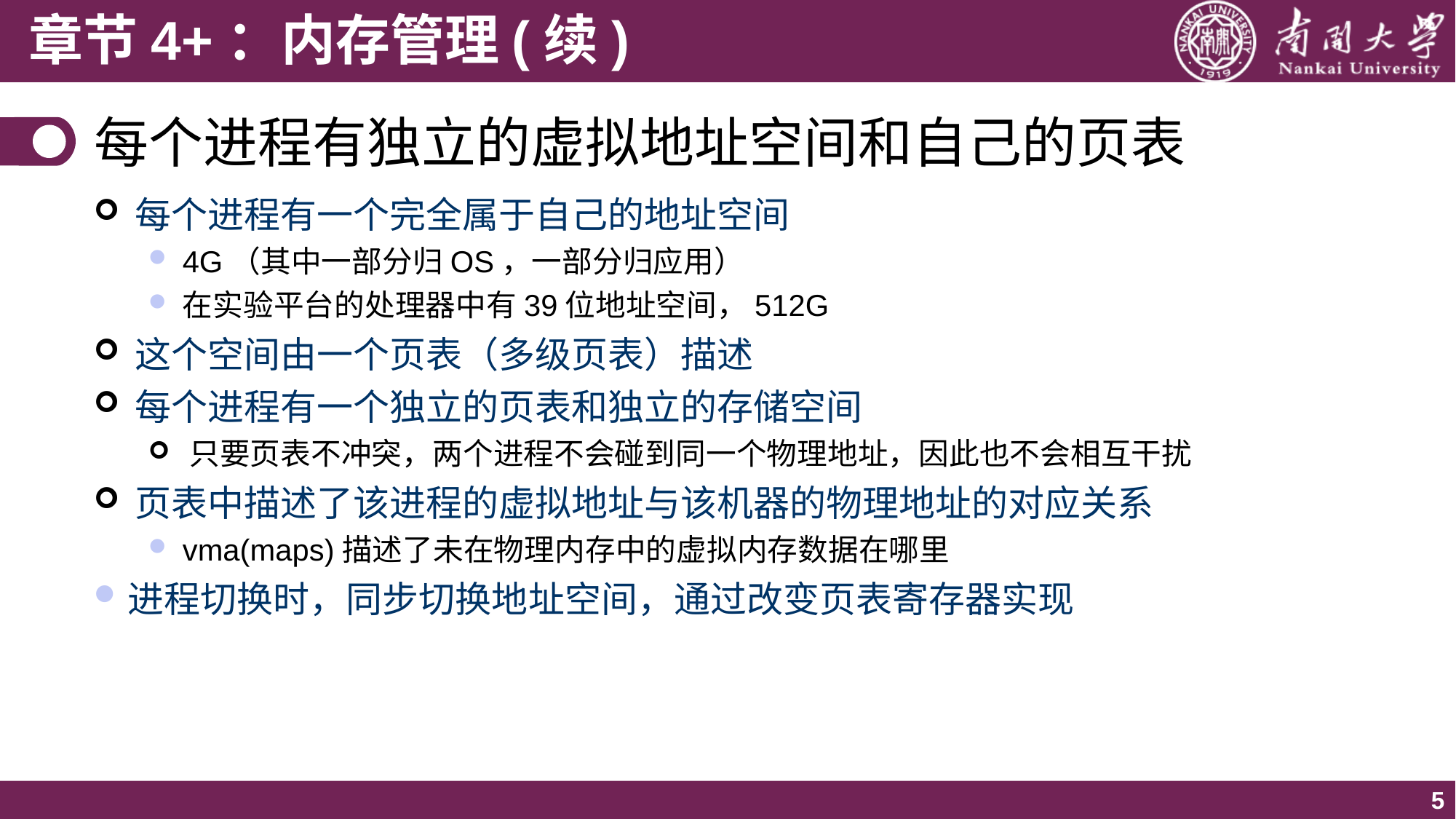

# 每个进程有独立的虚拟地址空间和自己的页表
每个进程有一个完全属于自己的地址空间
4G（其中一部分归OS，一部分归应用）
在实验平台的处理器中有39位地址空间，512G
这个空间由一个页表（多级页表）描述
每个进程有一个独立的页表和独立的存储空间
只要页表不冲突，两个进程不会碰到同一个物理地址，因此也不会相互干扰
页表中描述了该进程的虚拟地址与该机器的物理地址的对应关系
vma(maps)描述了未在物理内存中的虚拟内存数据在哪里
进程切换时，同步切换地址空间，通过改变页表寄存器实现

5